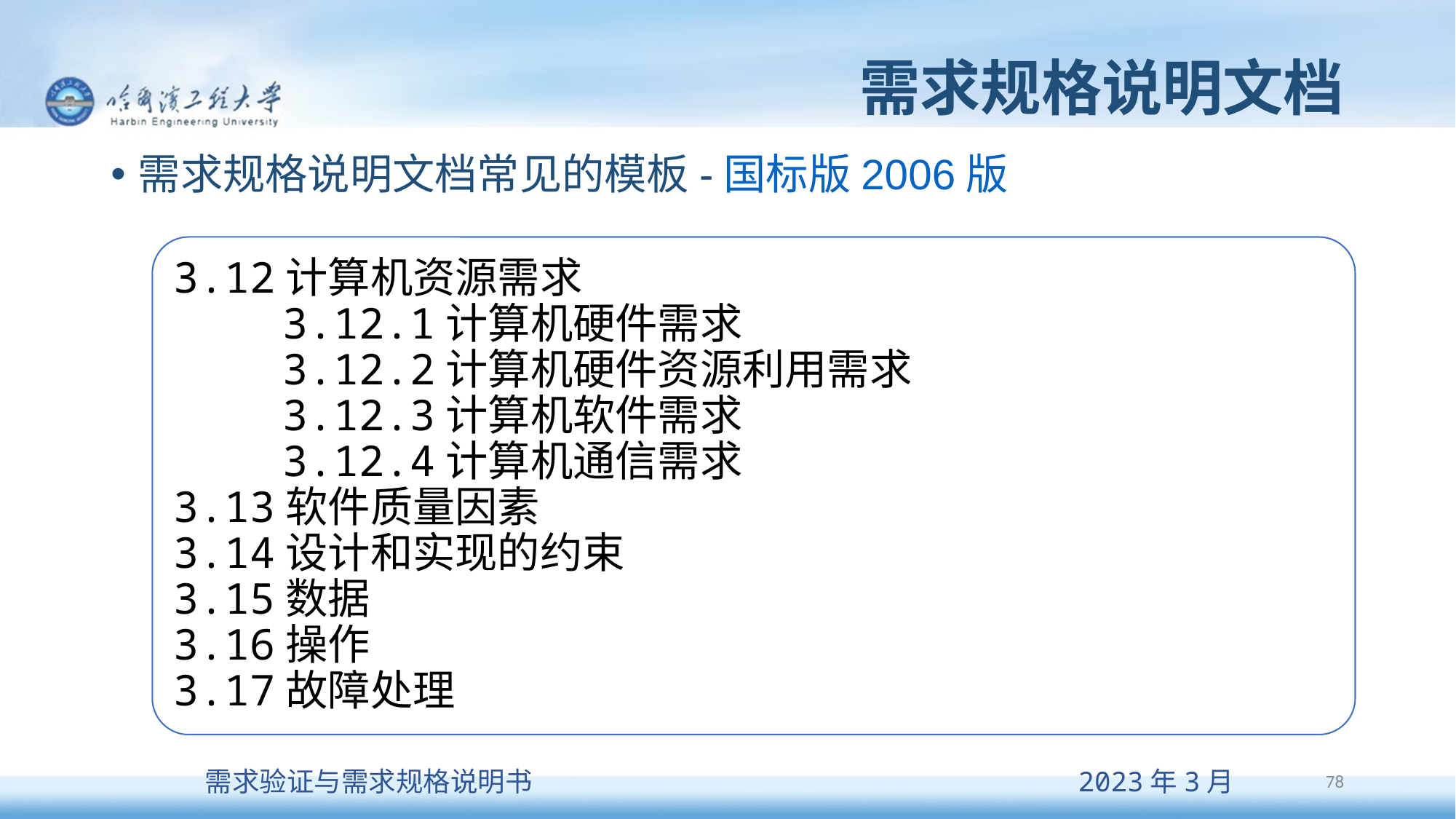

# 需求规格说明文档
需求规格说明文档常见的模板-国标版2006版
3.12计算机资源需求
	3.12.1计算机硬件需求
	3.12.2计算机硬件资源利用需求
	3.12.3计算机软件需求
	3.12.4计算机通信需求
3.13软件质量因素
3.14设计和实现的约束
3.15数据
3.16操作
3.17故障处理

78